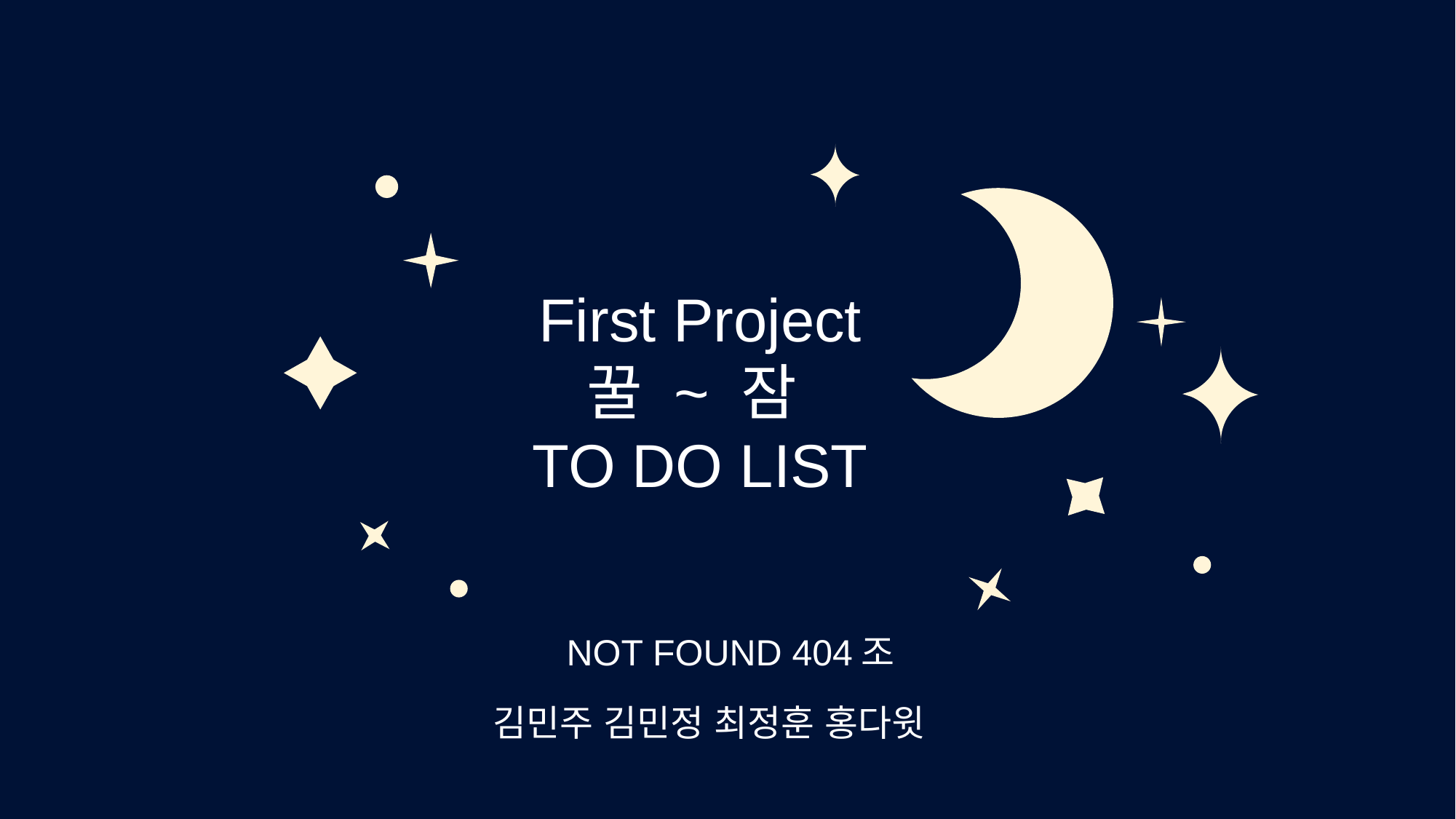

First Project
꿀 ~ 잠
TO DO LIST

NOT FOUND 404조
김민주 김민정 최정훈 홍다윗